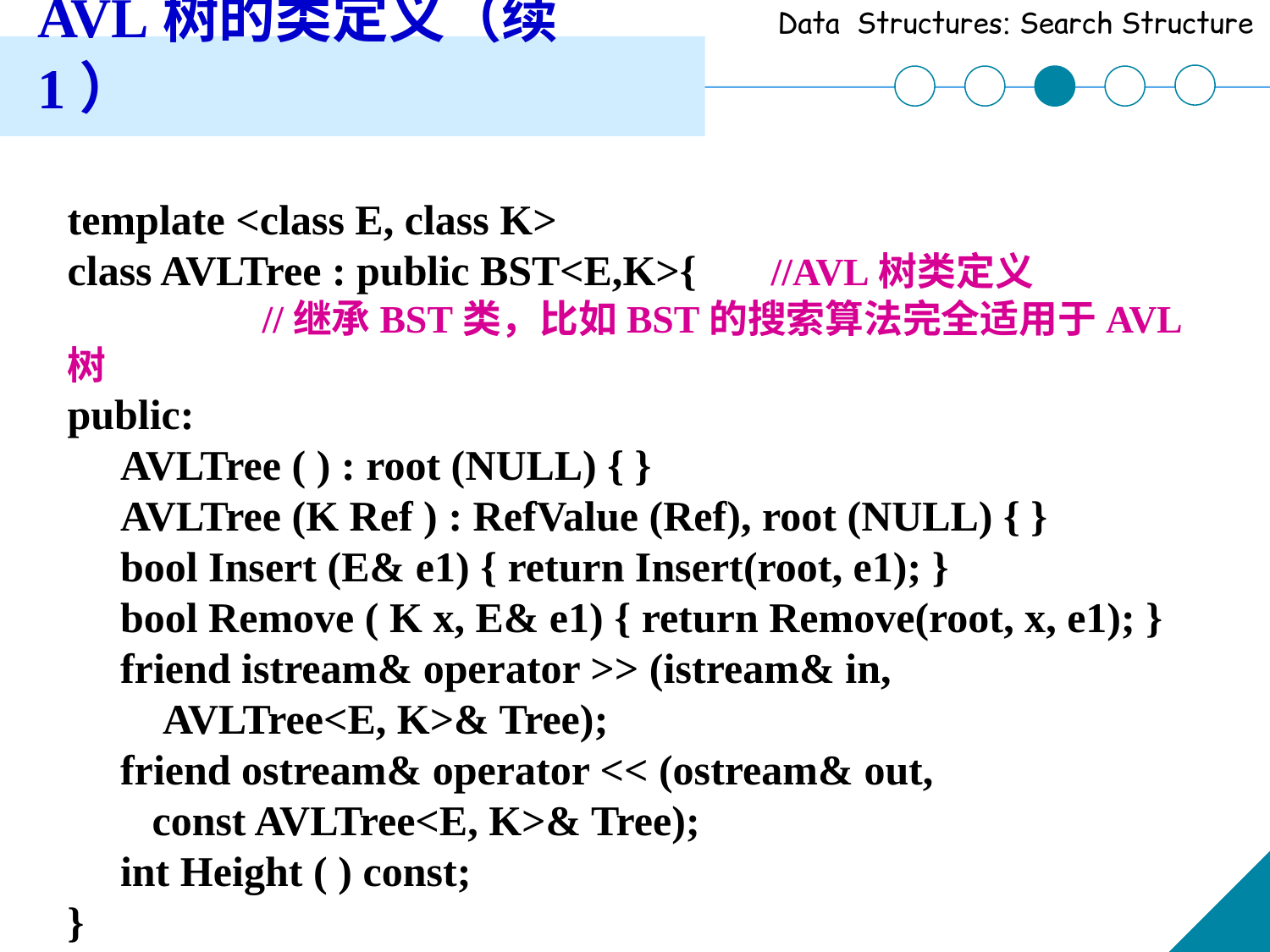

AVL树的类定义（续1）

template <class E, class K>
class AVLTree : public BST<E,K>{       //AVL树类定义
                    //继承BST类，比如BST的搜索算法完全适用于AVL树
public:
     AVLTree ( ) : root (NULL) { }
     AVLTree (K Ref ) : RefValue (Ref), root (NULL) { }
     bool Insert (E& e1) { return Insert(root, e1); }
     bool Remove ( K x, E& e1) { return Remove(root, x, e1); }
     friend istream& operator >> (istream& in,
         AVLTree<E, K>& Tree);
     friend ostream& operator << (ostream& out,
        const AVLTree<E, K>& Tree);
     int Height ( ) const;
}